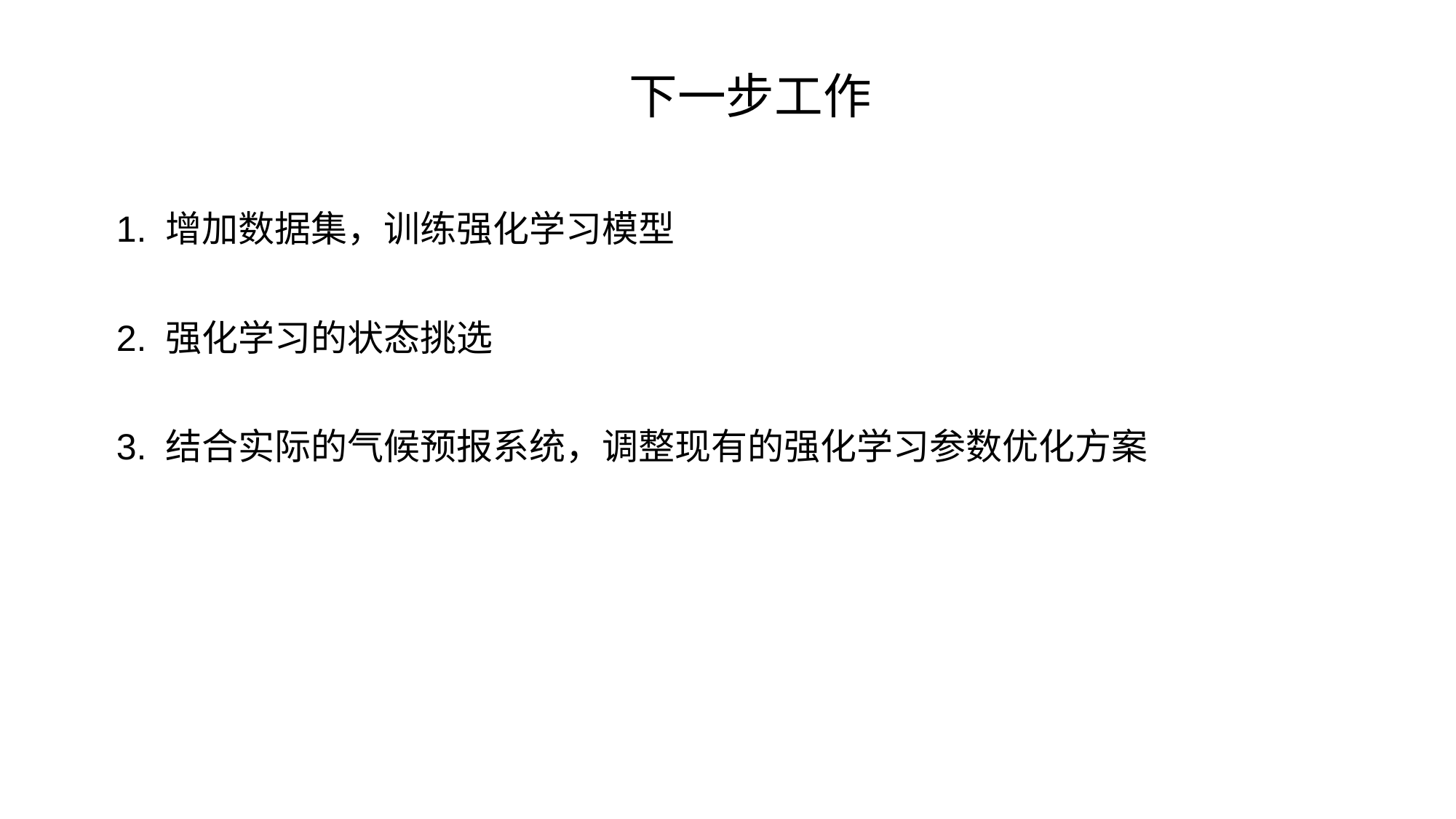

下一步工作
1. 增加数据集，训练强化学习模型

2. 强化学习的状态挑选

3. 结合实际的气候预报系统，调整现有的强化学习参数优化方案